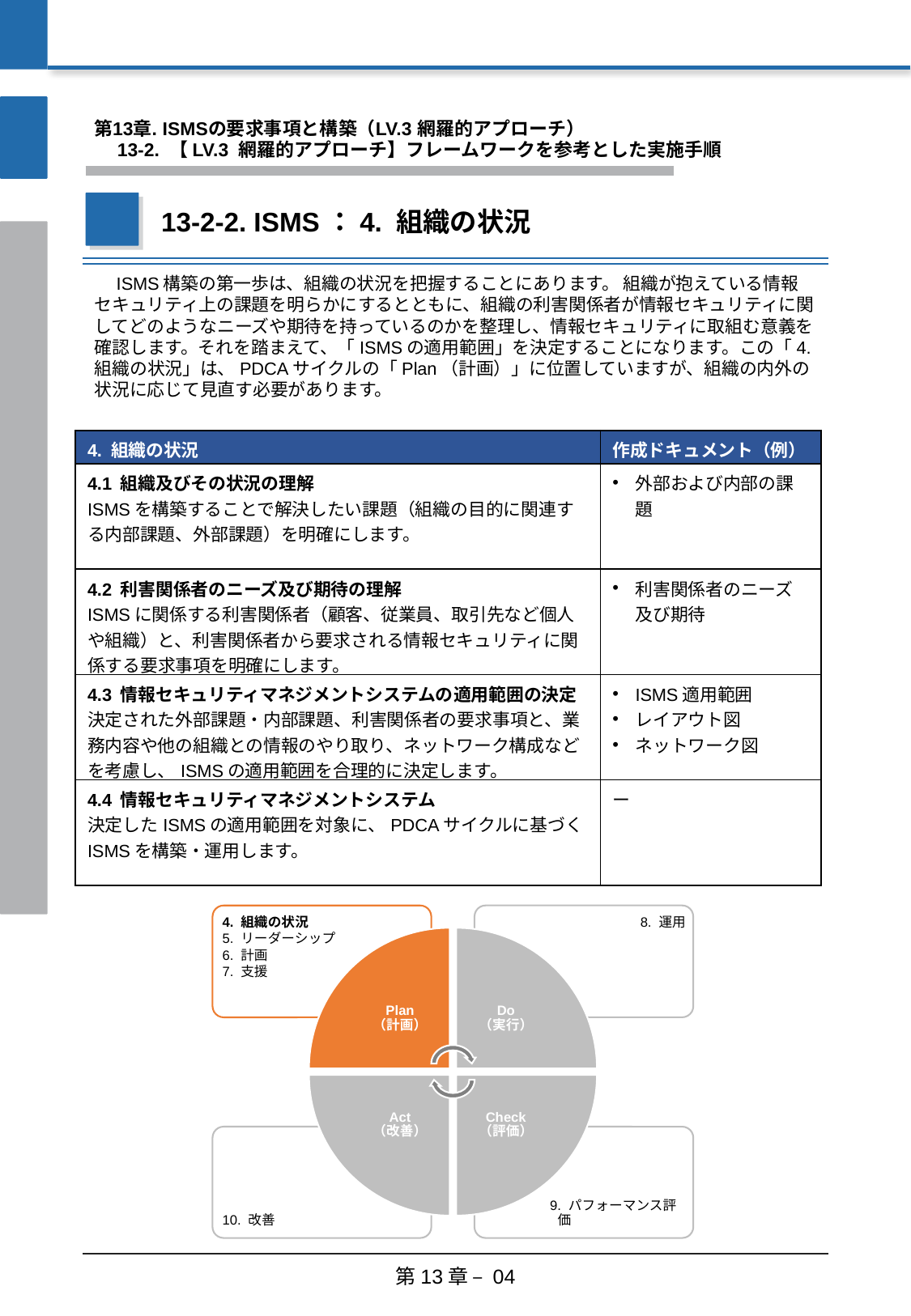

第13章. ISMSの要求事項と構築（LV.3 網羅的アプローチ）
　13-2. 【LV.3 網羅的アプローチ】フレームワークを参考とした実施手順
13-2-2. ISMS：4. 組織の状況
　ISMS構築の第一歩は、組織の状況を把握することにあります。 組織が抱えている情報セキュリティ上の課題を明らかにするとともに、組織の利害関係者が情報セキュリティに関してどのようなニーズや期待を持っているのかを整理し、情報セキュリティに取組む意義を確認します。それを踏まえて、「ISMSの適用範囲」を決定することになります。この「4.組織の状況」は、PDCAサイクルの「Plan（計画）」に位置していますが、組織の内外の状況に応じて見直す必要があります。
| 4. 組織の状況 | 作成ドキュメント（例） |
| --- | --- |
| 4.1 組織及びその状況の理解 ISMSを構築することで解決したい課題（組織の目的に関連する内部課題、外部課題）を明確にします。 | 外部および内部の課題 |
| 4.2 利害関係者のニーズ及び期待の理解 ISMSに関係する利害関係者（顧客、従業員、取引先など個人や組織）と、利害関係者から要求される情報セキュリティに関係する要求事項を明確にします。 | 利害関係者のニーズ及び期待 |
| 4.3 情報セキュリティマネジメントシステムの適用範囲の決定 決定された外部課題・内部課題、利害関係者の要求事項と、業務内容や他の組織との情報のやり取り、ネットワーク構成などを考慮し、ISMSの適用範囲を合理的に決定します。 | ISMS適用範囲 レイアウト図 ネットワーク図 |
| 4.4 情報セキュリティマネジメントシステム 決定したISMSの適用範囲を対象に、PDCAサイクルに基づくISMSを構築・運用します。 | ー |
9. パフォーマンス評価
10. 改善
8. 運用
4. 組織の状況
5. リーダーシップ
6. 計画
7. 支援
Plan
（計画）
Do
（実行）
Check
（評価）
Act
（改善）
第13章 – 04